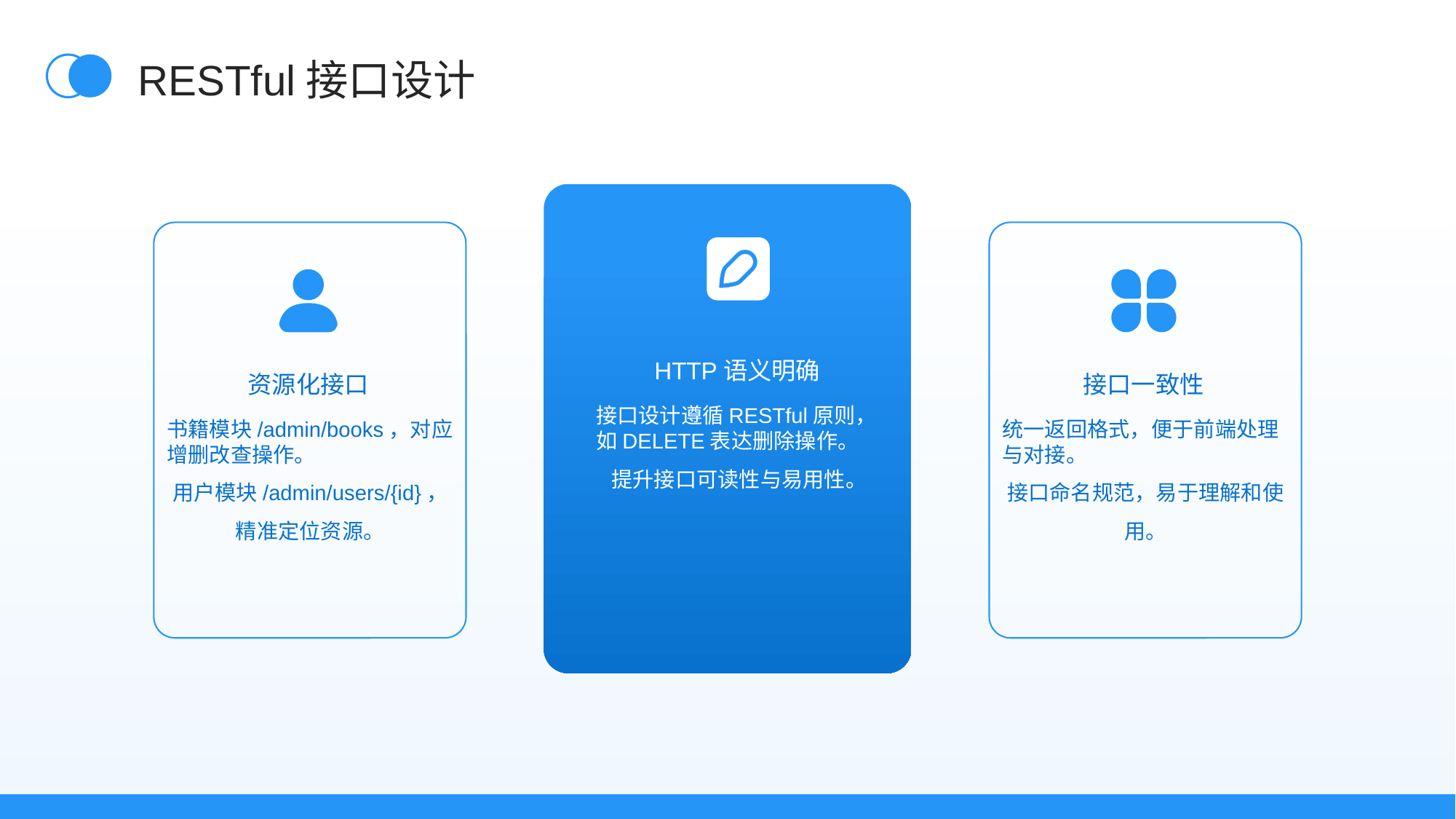

RESTful接口设计

HTTP语义明确
资源化接口
接口一致性
接口设计遵循RESTful原则，如DELETE表达删除操作。
提升接口可读性与易用性。
书籍模块/admin/books，对应增删改查操作。
用户模块/admin/users/{id}，精准定位资源。
统一返回格式，便于前端处理与对接。
接口命名规范，易于理解和使用。